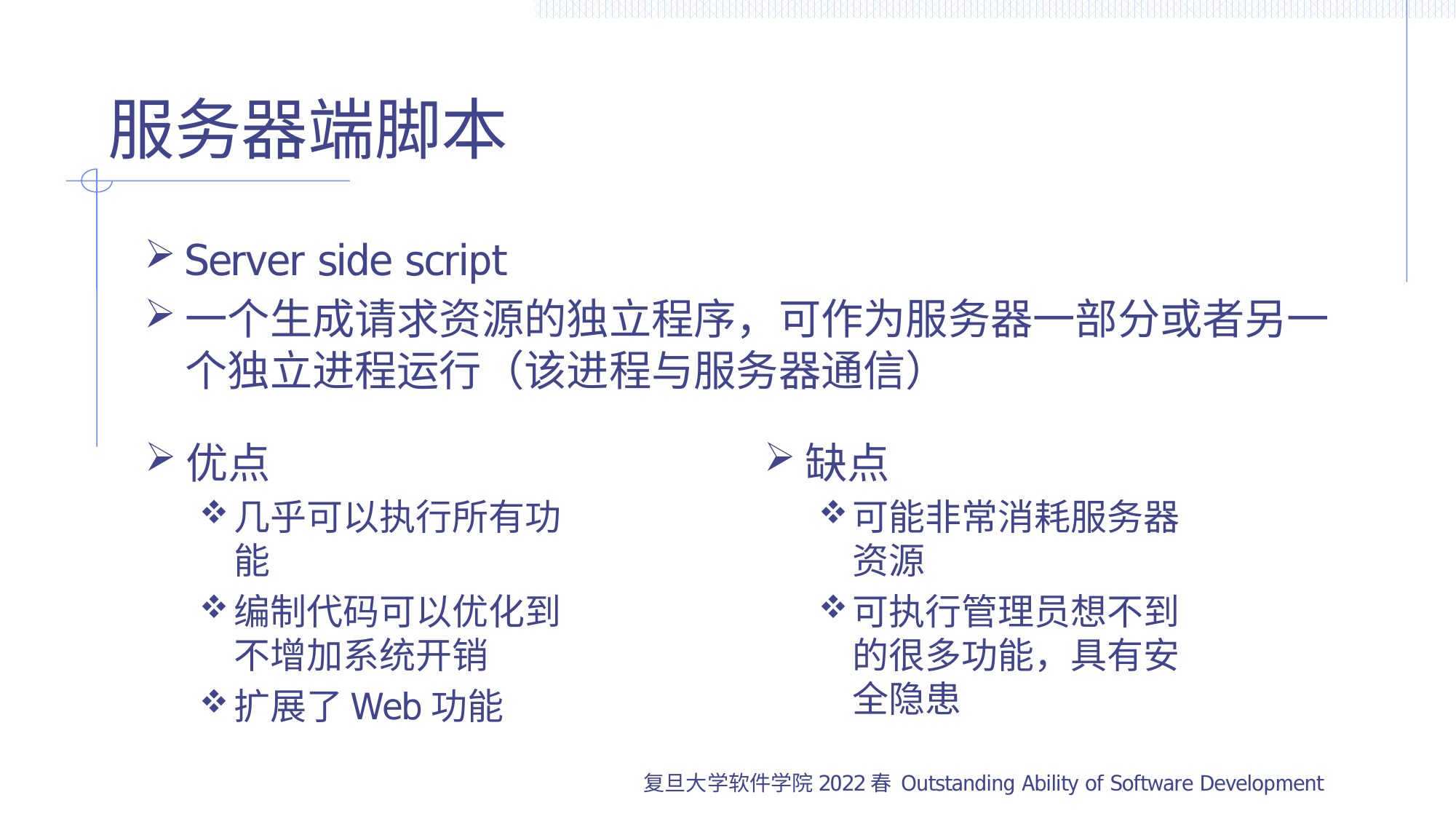

# 服务器端脚本
Server side script
一个生成请求资源的独立程序，可作为服务器一部分或者另一个独立进程运行（该进程与服务器通信）

优点
几乎可以执行所有功能
编制代码可以优化到不增加系统开销
扩展了Web功能

缺点
可能非常消耗服务器资源
可执行管理员想不到的很多功能，具有安全隐患